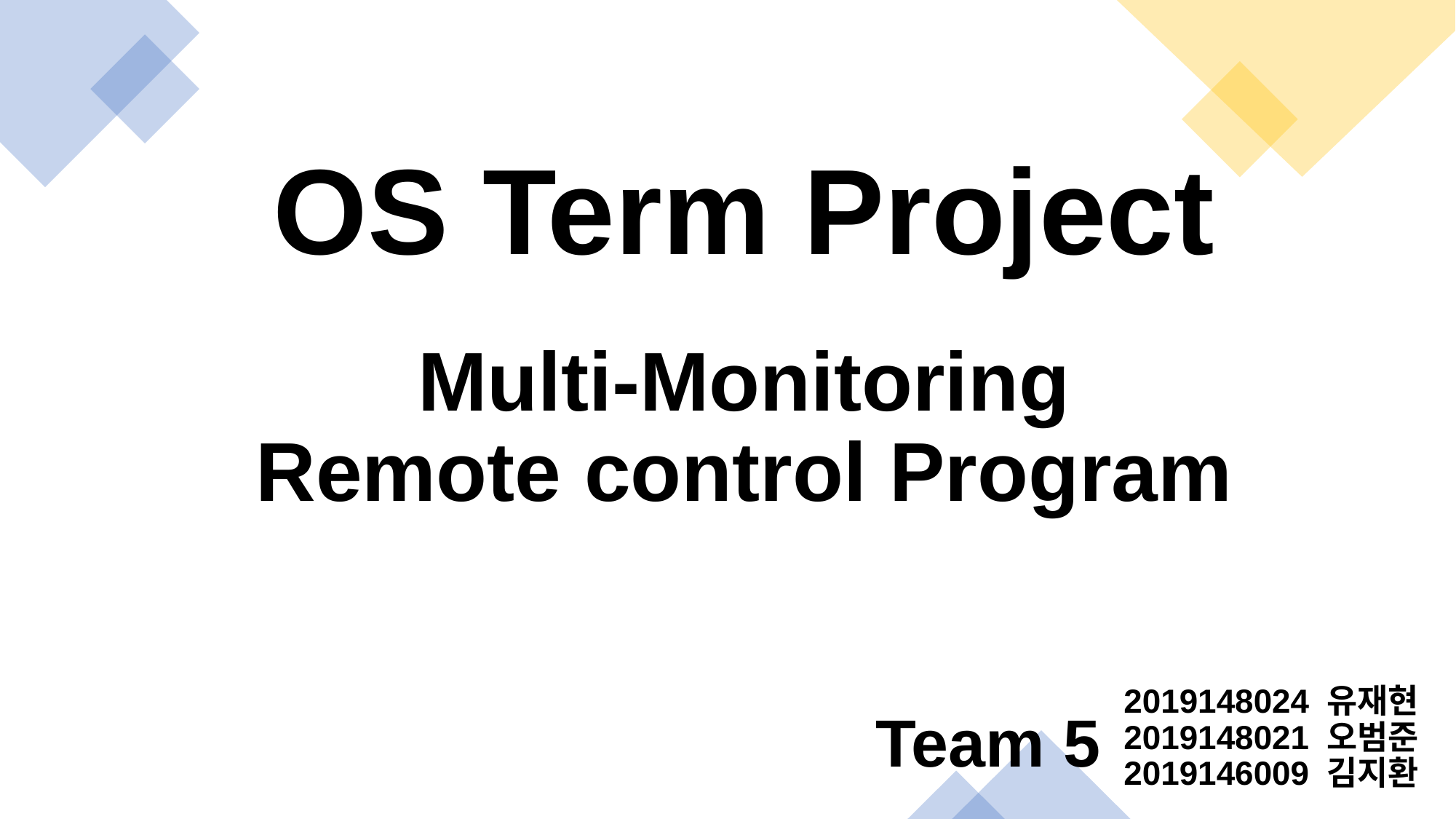

OS Term Project
Multi-Monitoring
Remote control Program
2019148024 유재현
2019148021 오범준
2019146009 김지환
Team 5